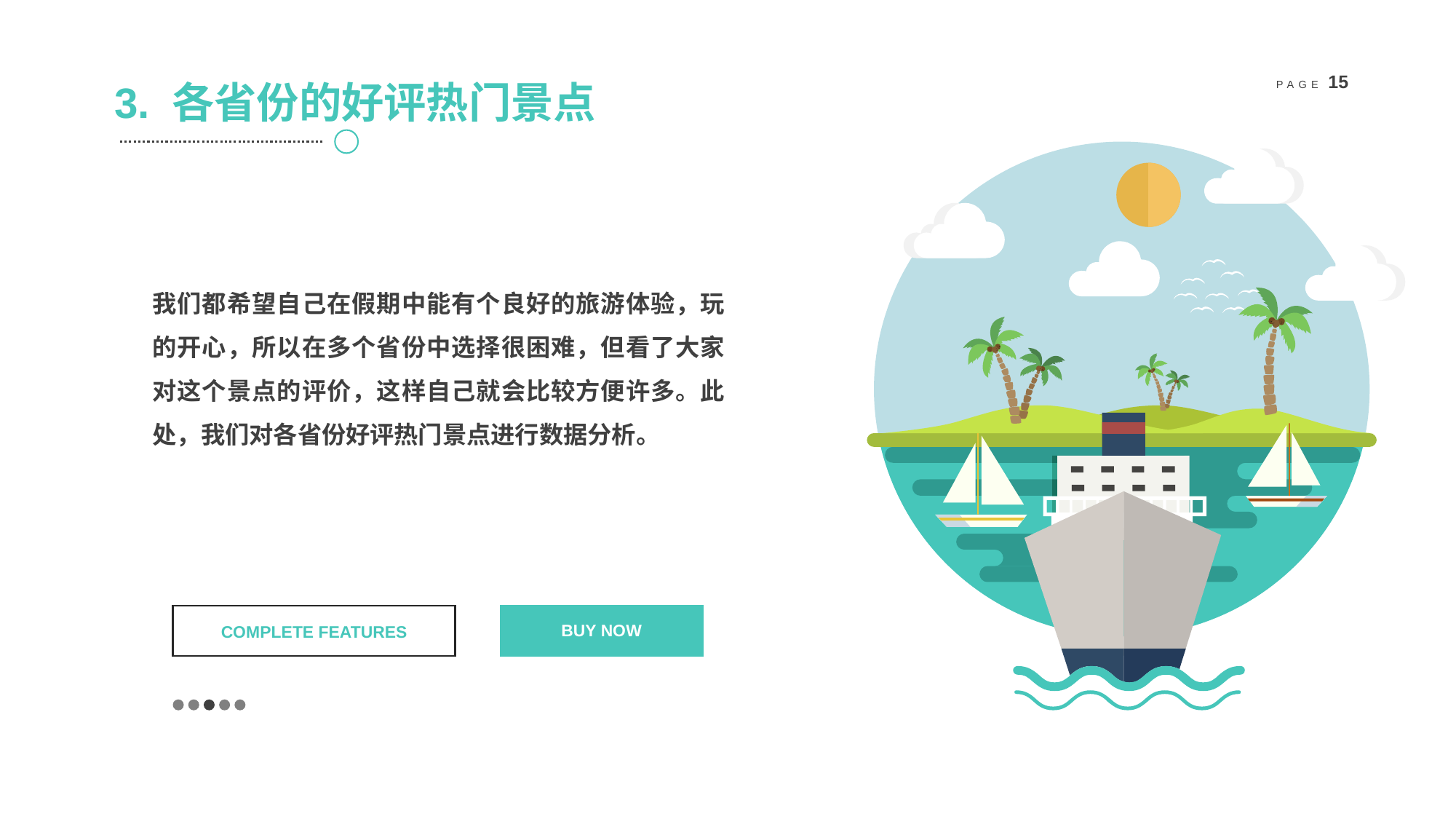

3. 各省份的好评热门景点

我们都希望自己在假期中能有个良好的旅游体验，玩的开心，所以在多个省份中选择很困难，但看了大家对这个景点的评价，这样自己就会比较方便许多。此处，我们对各省份好评热门景点进行数据分析。

BUY NOW
COMPLETE FEATURES